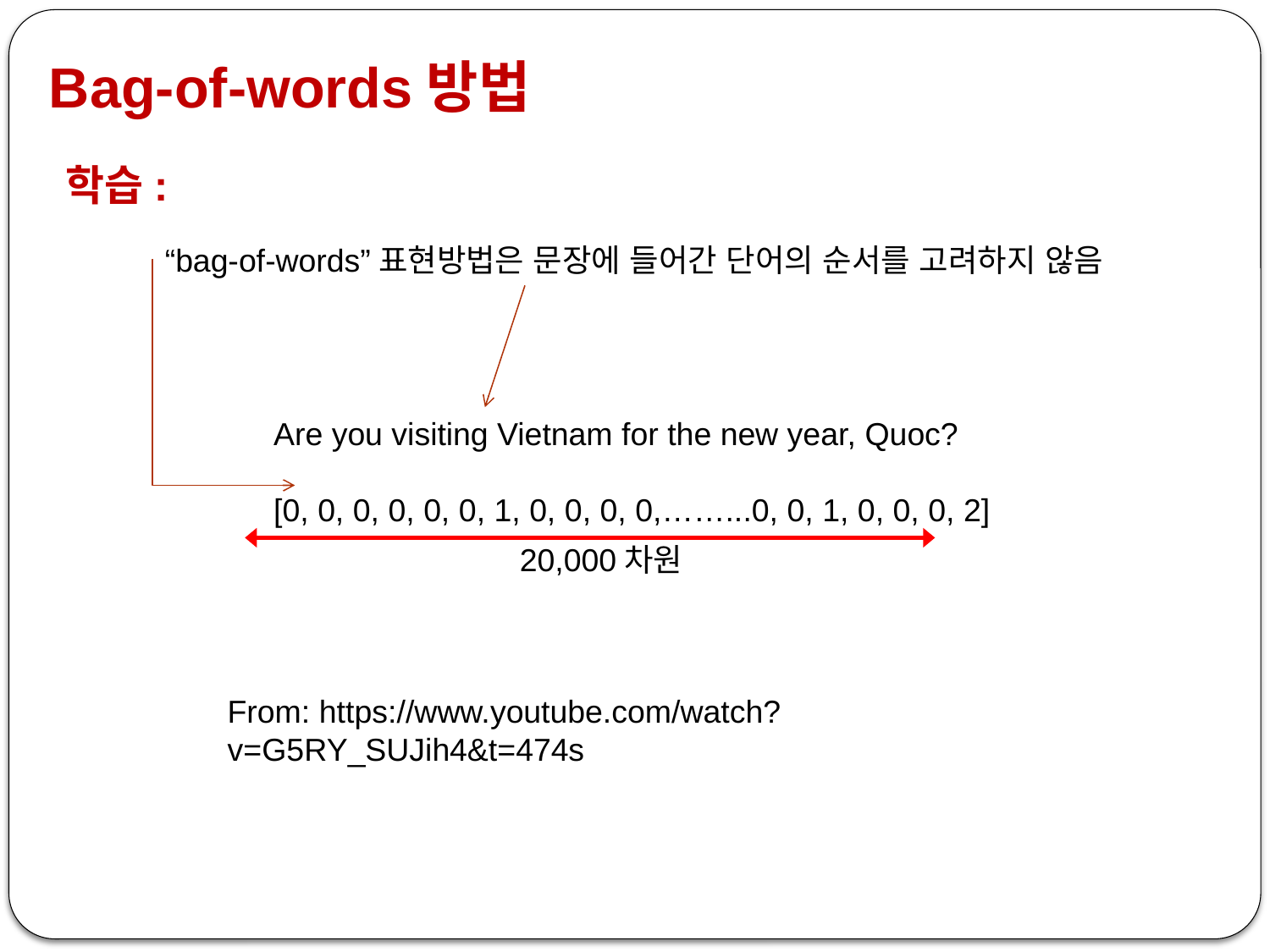

Bag-of-words방법
학습:
“bag-of-words”표현방법은 문장에 들어간 단어의 순서를 고려하지 않음
Are you visiting Vietnam for the new year, Quoc?

[0, 0, 0, 0, 0, 0, 1, 0, 0, 0, 0,……...0, 0, 1, 0, 0, 0, 2]
20,000차원
From: https://www.youtube.com/watch?v=G5RY_SUJih4&t=474s